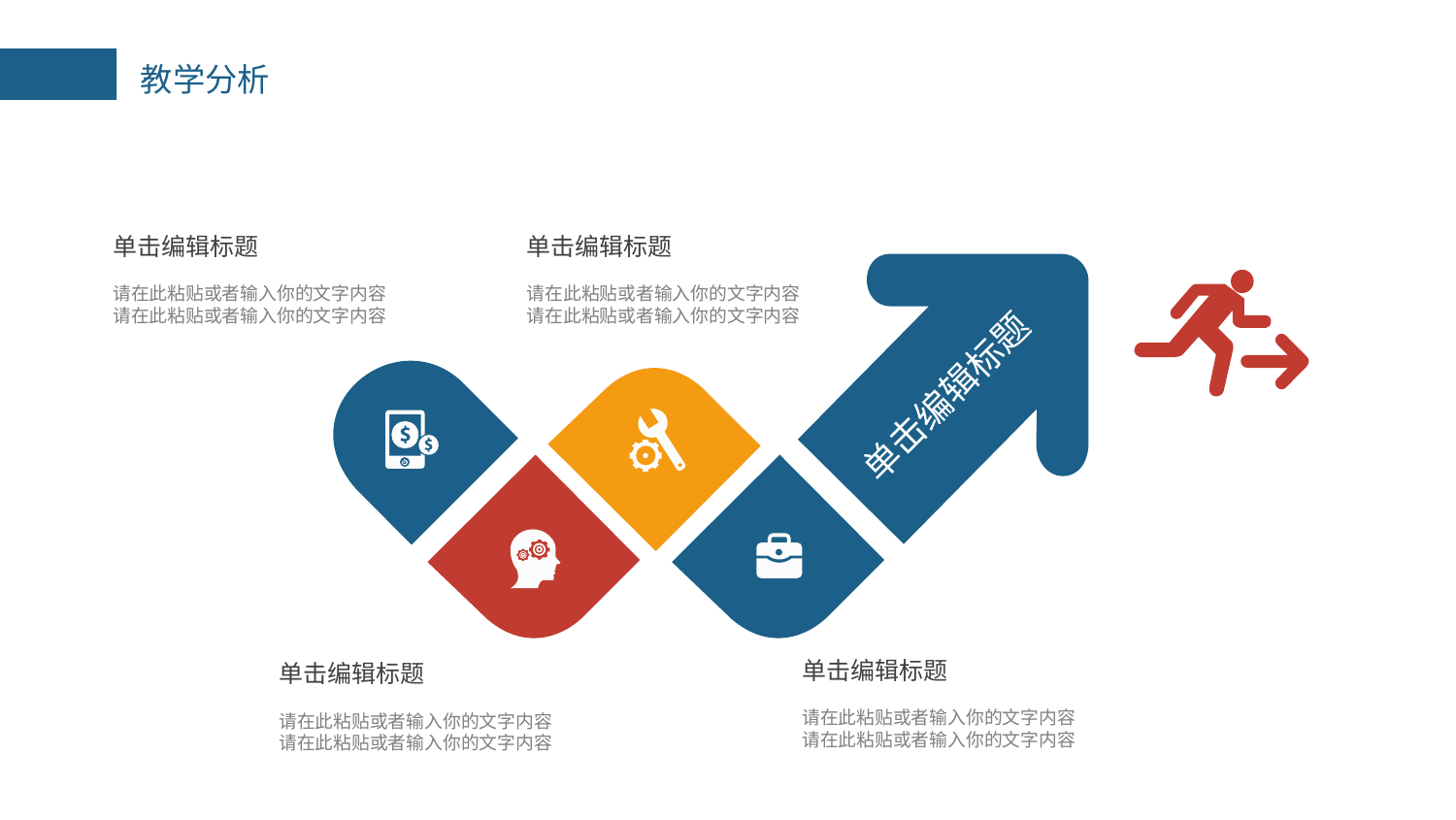

单击编辑标题

请在此粘贴或者输入你的文字内容
请在此粘贴或者输入你的文字内容

单击编辑标题

请在此粘贴或者输入你的文字内容
请在此粘贴或者输入你的文字内容

单击编辑标题

单击编辑标题

请在此粘贴或者输入你的文字内容
请在此粘贴或者输入你的文字内容

单击编辑标题

请在此粘贴或者输入你的文字内容
请在此粘贴或者输入你的文字内容